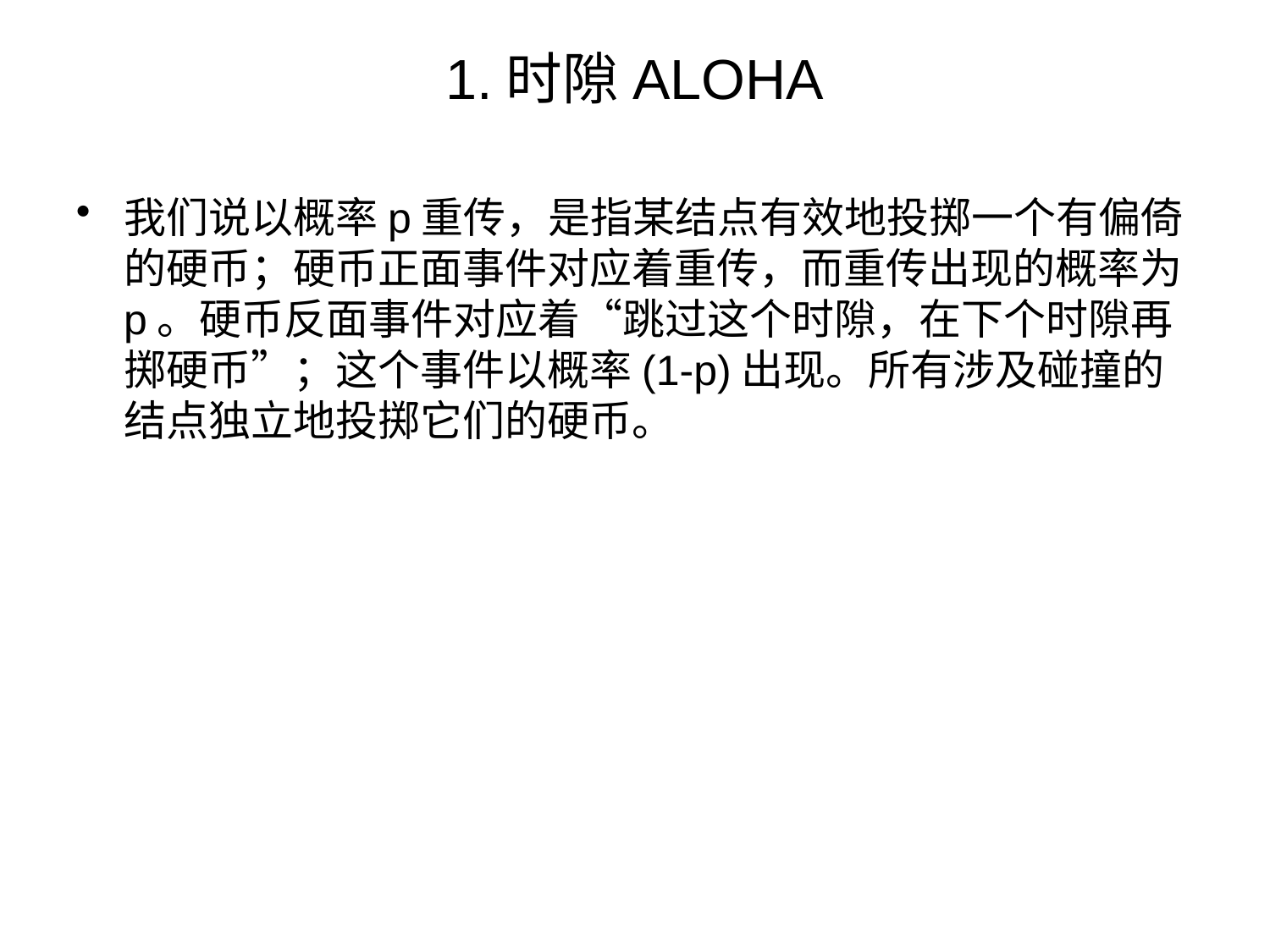

# 1.时隙ALOHA
我们说以概率p重传，是指某结点有效地投掷一个有偏倚的硬币；硬币正面事件对应着重传，而重传出现的概率为p。硬币反面事件对应着“跳过这个时隙，在下个时隙再掷硬币”；这个事件以概率(1-p)出现。所有涉及碰撞的结点独立地投掷它们的硬币。